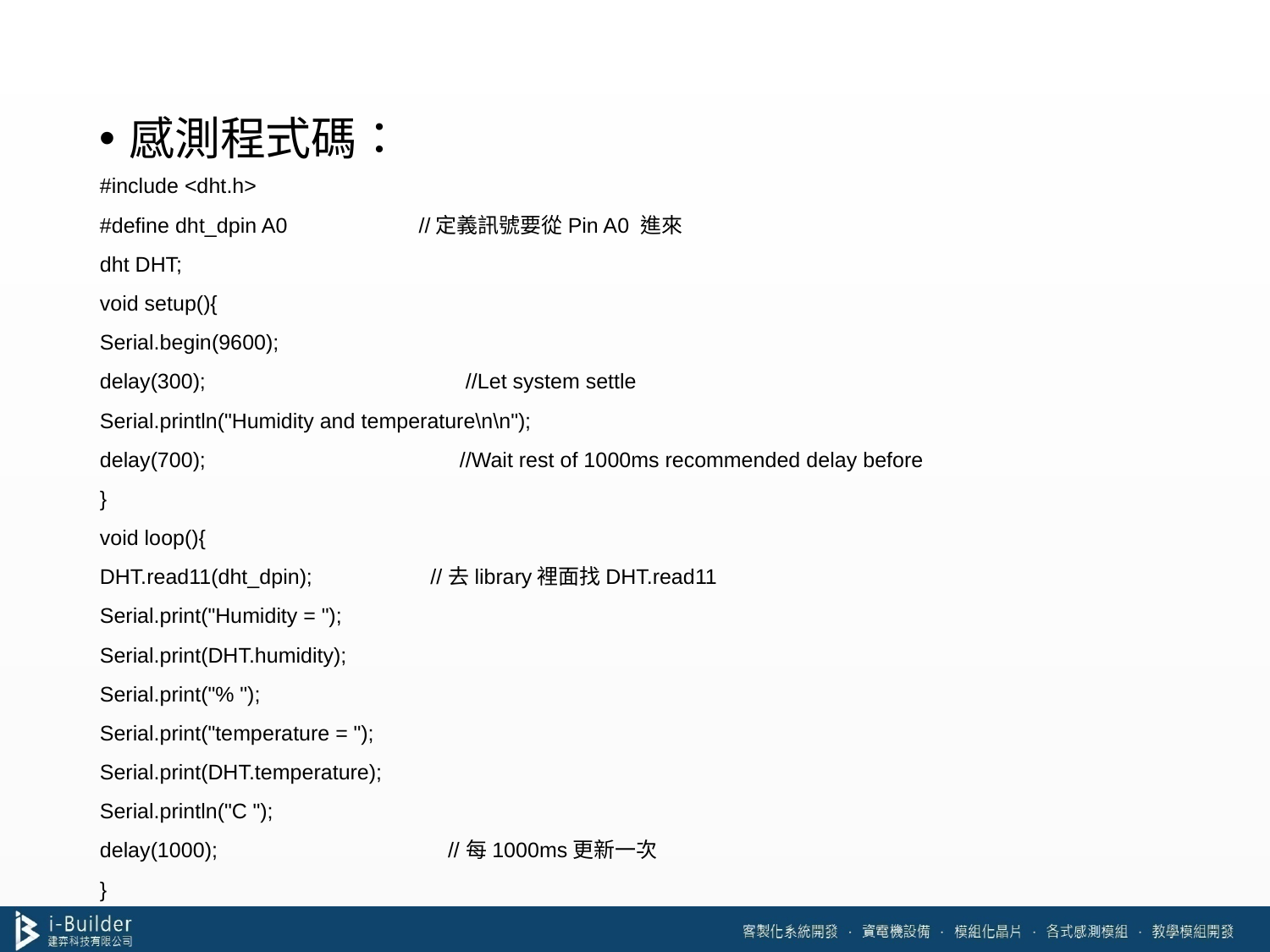

感測程式碼：
#include <dht.h>
#define dht_dpin A0 	           //定義訊號要從Pin A0 進來
dht DHT;
void setup(){
Serial.begin(9600);
delay(300);                                            //Let system settle
Serial.println("Humidity and temperature\n\n");
delay(700);                                           //Wait rest of 1000ms recommended delay before
}
void loop(){
DHT.read11(dht_dpin);                    //去library裡面找DHT.read11
Serial.print("Humidity = ");
Serial.print(DHT.humidity);
Serial.print("% ");
Serial.print("temperature = ");
Serial.print(DHT.temperature);
Serial.println("C ");
delay(1000);                                       //每1000ms更新一次
}